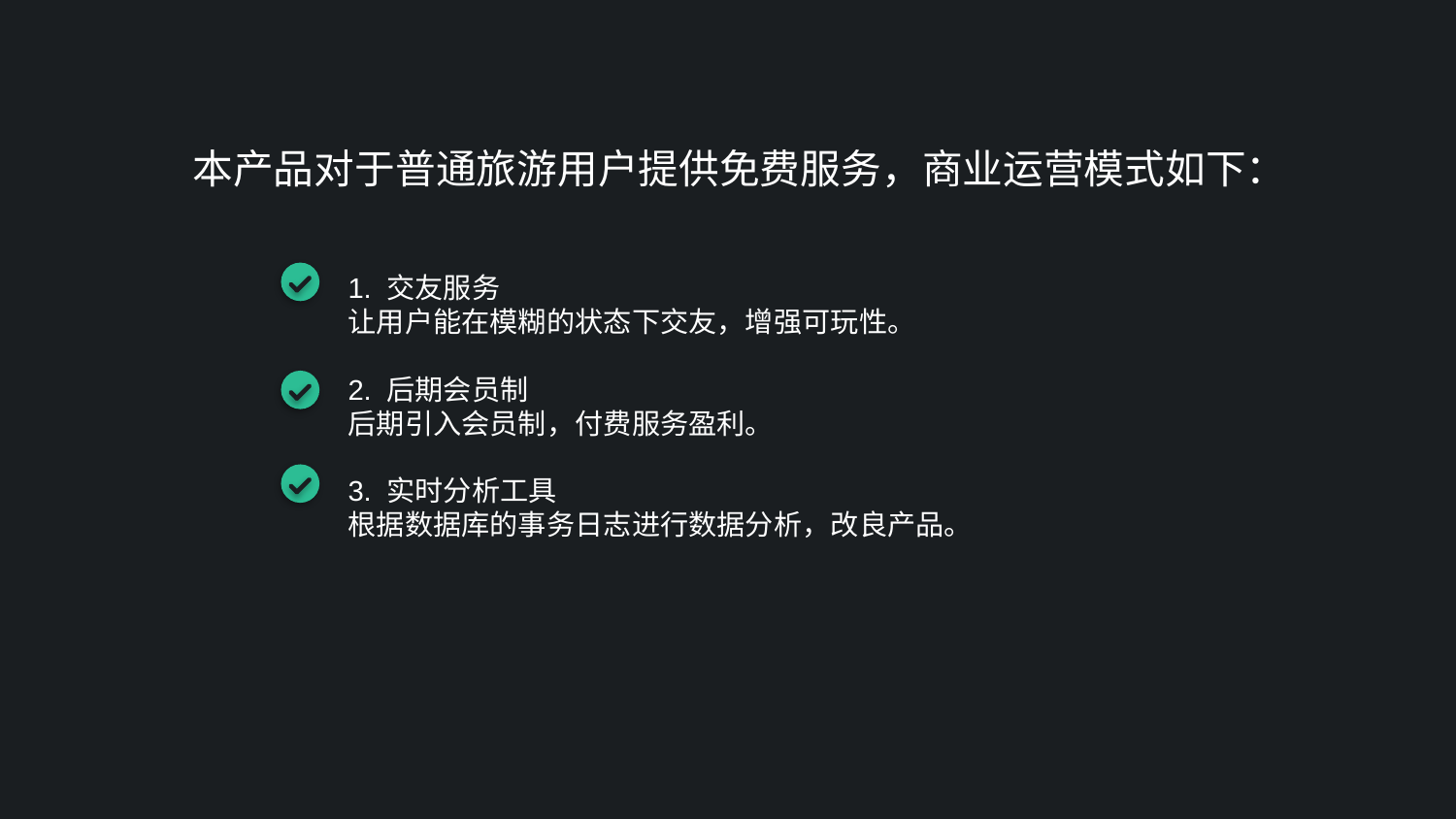

本产品对于普通旅游用户提供免费服务，商业运营模式如下：
1. 交友服务
让用户能在模糊的状态下交友，增强可玩性。

2. 后期会员制
后期引入会员制，付费服务盈利。

3. 实时分析工具
根据数据库的事务日志进行数据分析，改良产品。